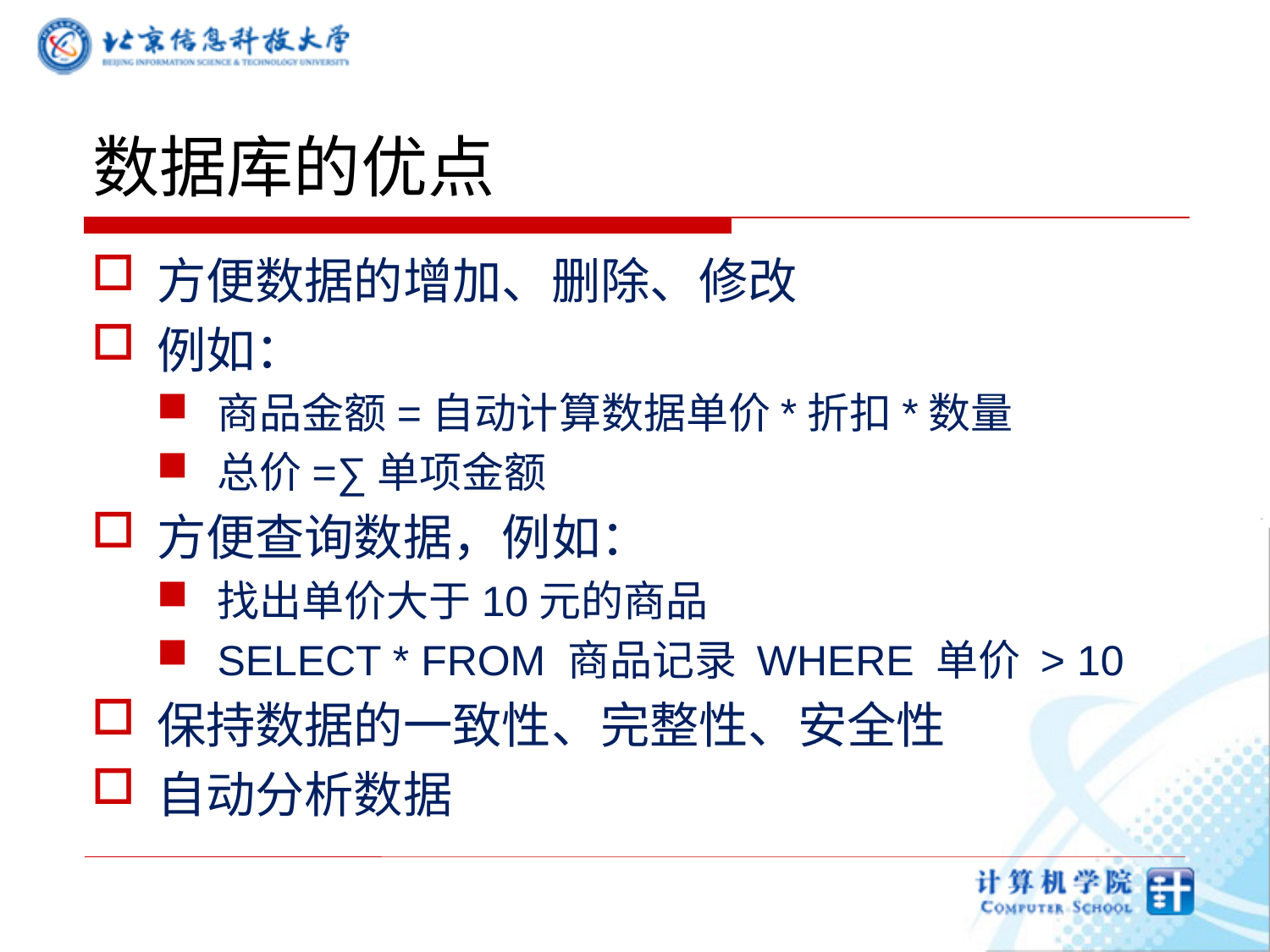

# 数据库的优点
方便数据的增加、删除、修改
例如：
商品金额=自动计算数据单价*折扣*数量
总价=∑单项金额
方便查询数据，例如：
找出单价大于10元的商品
SELECT * FROM 商品记录 WHERE 单价 > 10
保持数据的一致性、完整性、安全性
自动分析数据